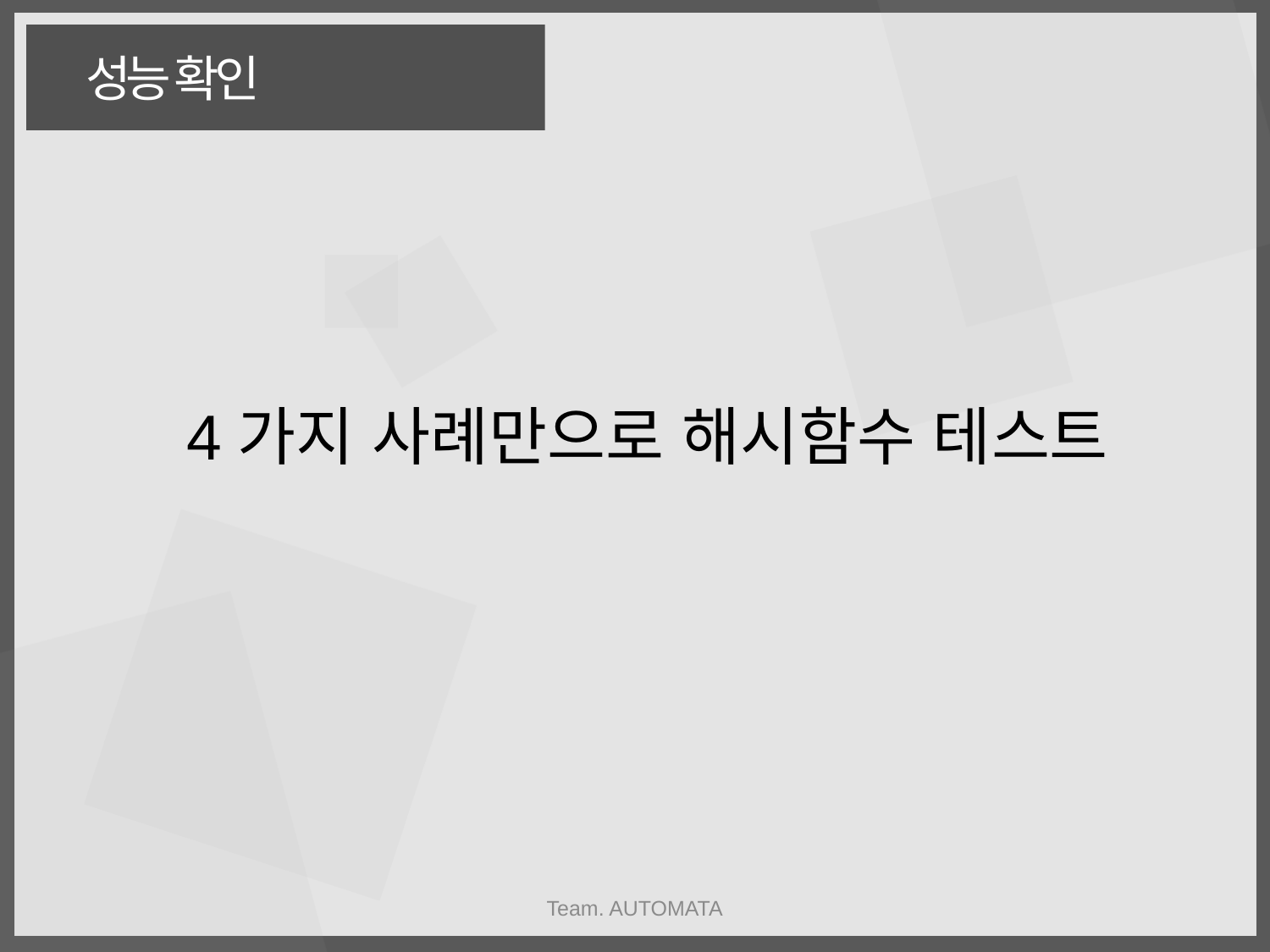

성능 확인
4가지 사례만으로 해시함수 테스트
Team. AUTOMATA